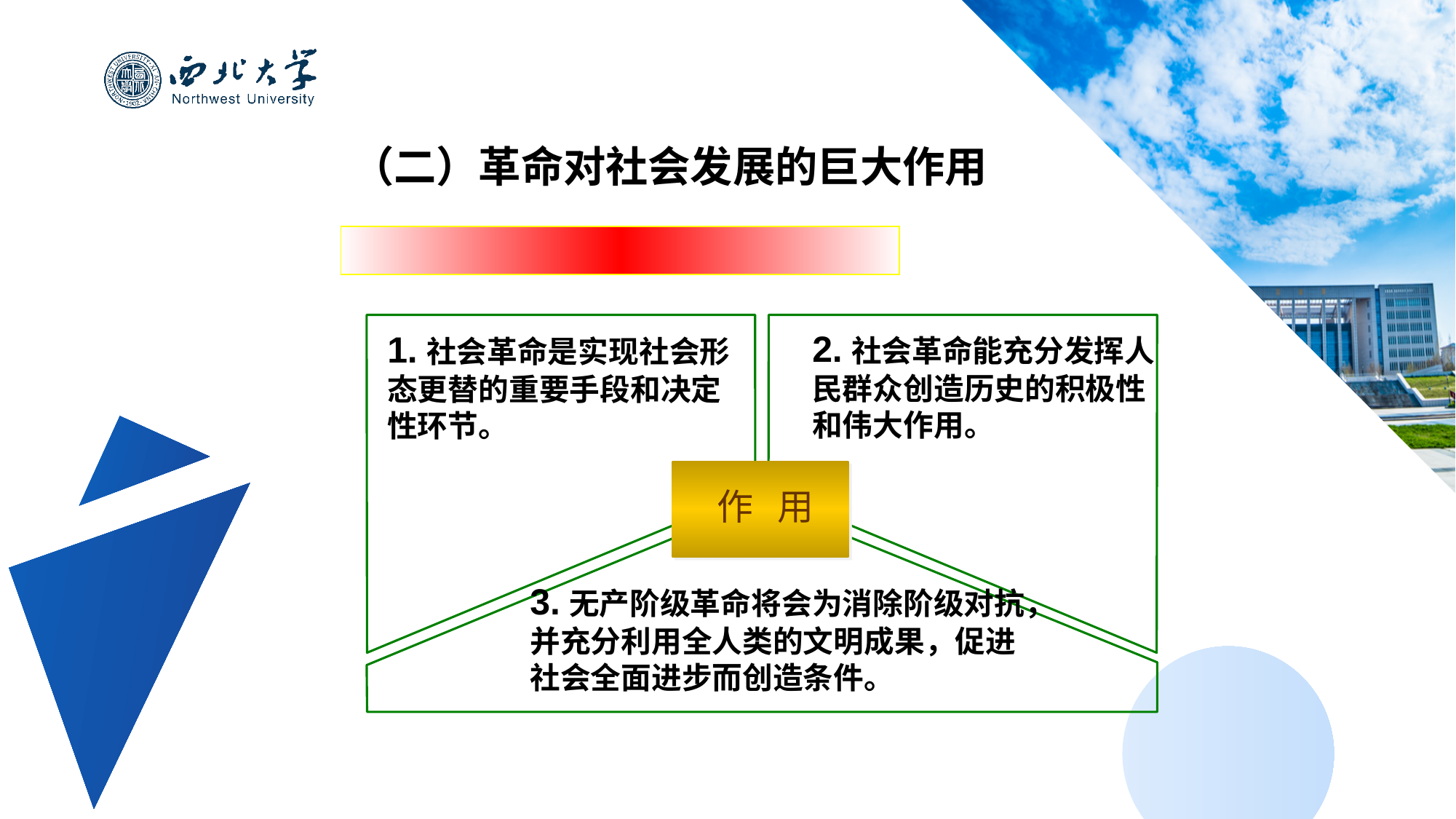

（二）革命对社会发展的巨大作用

1.社会革命是实现社会形态更替的重要手段和决定性环节。

2.社会革命能充分发挥人民群众创造历史的积极性和伟大作用。

作   用

3.无产阶级革命将会为消除阶级对抗，并充分利用全人类的文明成果，促进社会全面进步而创造条件。